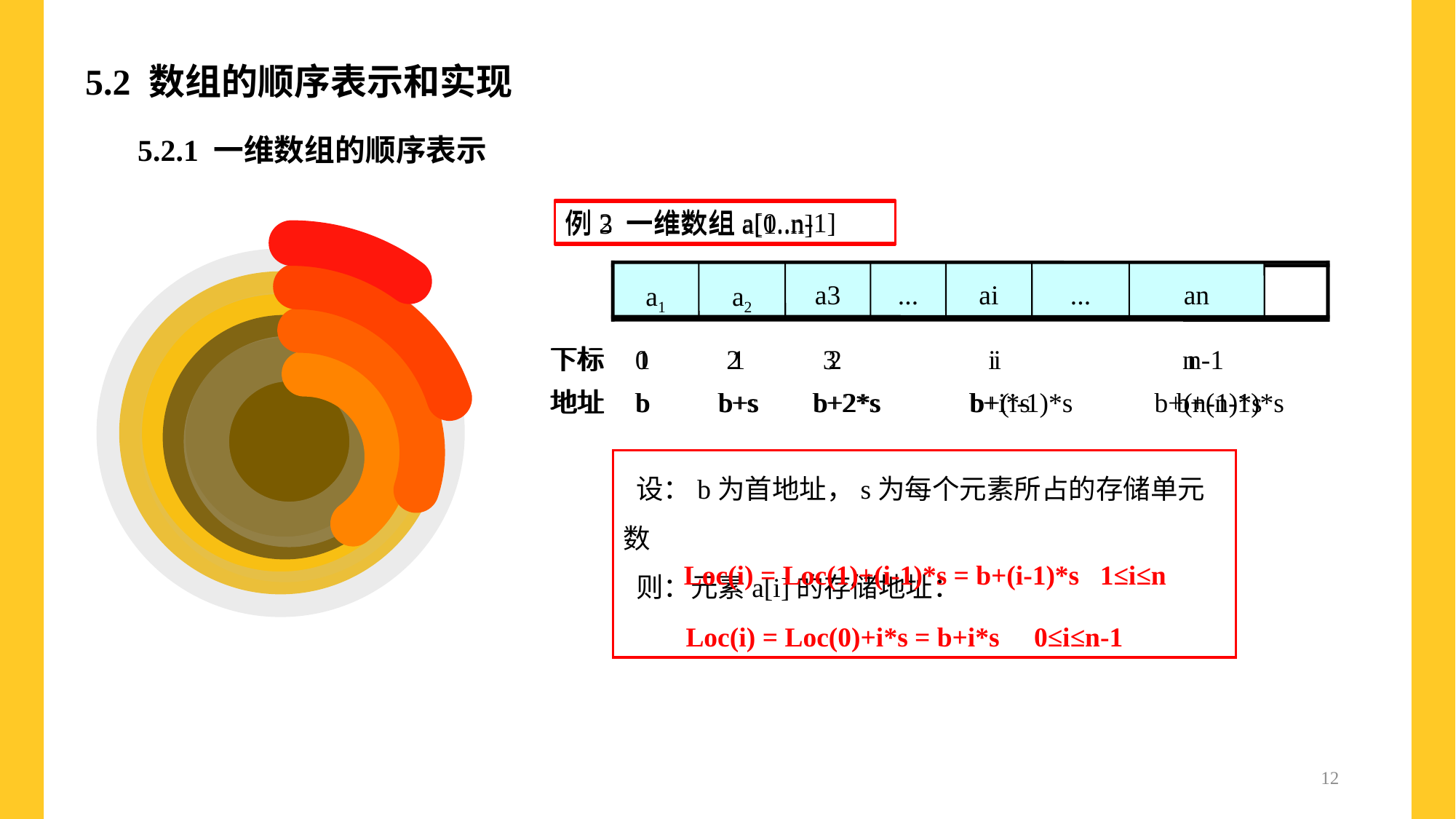

5.2 数组的顺序表示和实现

5.2.1 一维数组的顺序表示
例2 一维数组a[0..n-1]
例3 一维数组a[1..n]

a1

a2

a3

...

ai

...

an

a0

a1

a2

...

ai

...

a(n-1)

下标    0            1            2                      i                           n-1
地址    b          b+s        b+2*s             b+i*s                  b+(n-1)*s
下标    1           2            3                      i                           n
地址    b          b+s        b+2*s             b+(i-1)*s               b+(n-1)*s

 设：b为首地址，s为每个元素所占的存储单元数
 则：元素a[i]的存储地址：
         Loc(i) = Loc(0)+i*s = b+i*s     0≤i≤n-1
 Loc(i) = Loc(1)+(i-1)*s = b+(i-1)*s   1≤i≤n
12